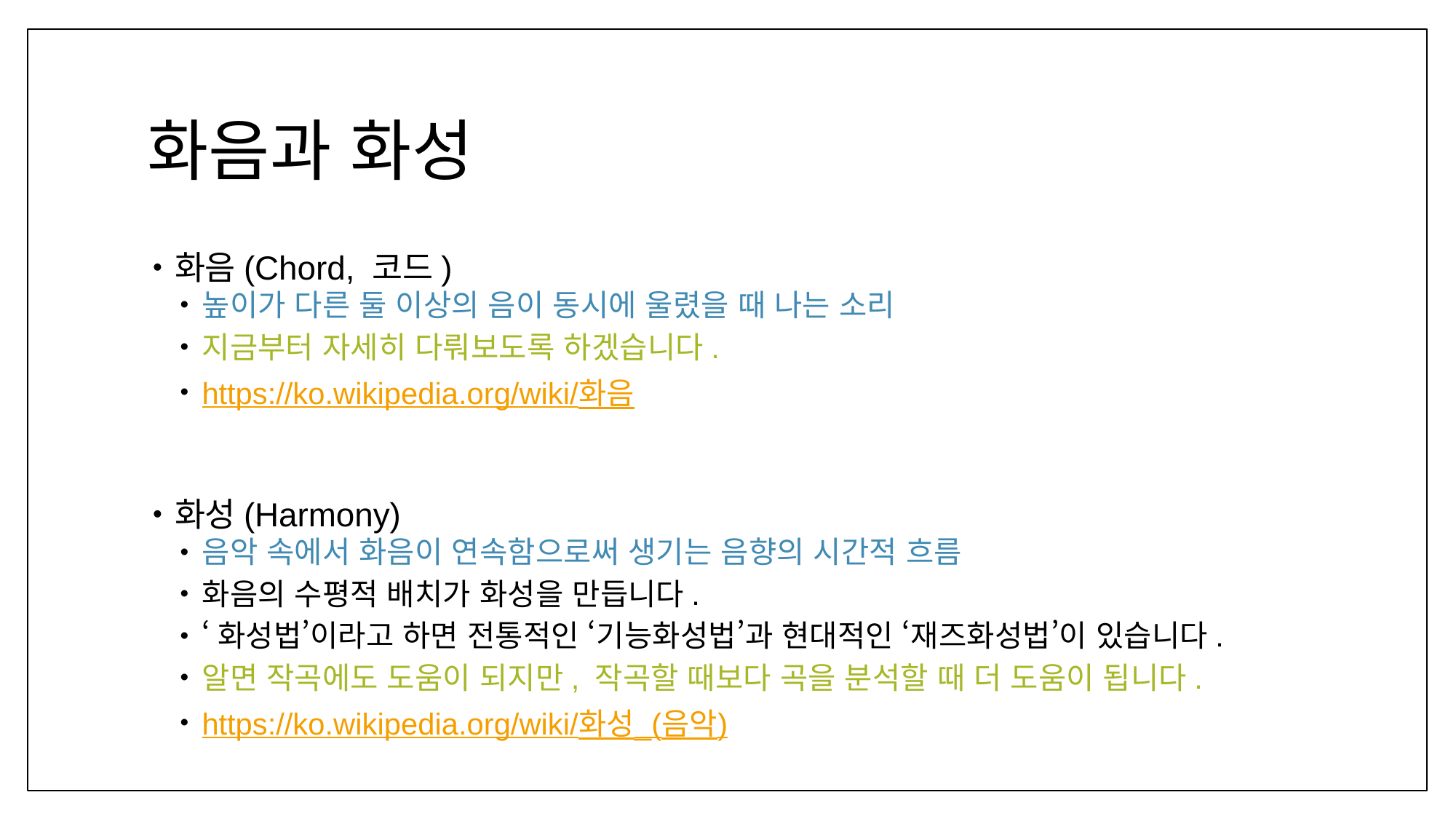

# 화음과 화성
화음(Chord, 코드)
높이가 다른 둘 이상의 음이 동시에 울렸을 때 나는 소리
지금부터 자세히 다뤄보도록 하겠습니다.
https://ko.wikipedia.org/wiki/화음

화성(Harmony)
음악 속에서 화음이 연속함으로써 생기는 음향의 시간적 흐름
화음의 수평적 배치가 화성을 만듭니다.
‘화성법’이라고 하면 전통적인 ‘기능화성법’과 현대적인 ‘재즈화성법’이 있습니다.
알면 작곡에도 도움이 되지만, 작곡할 때보다 곡을 분석할 때 더 도움이 됩니다.
https://ko.wikipedia.org/wiki/화성_(음악)